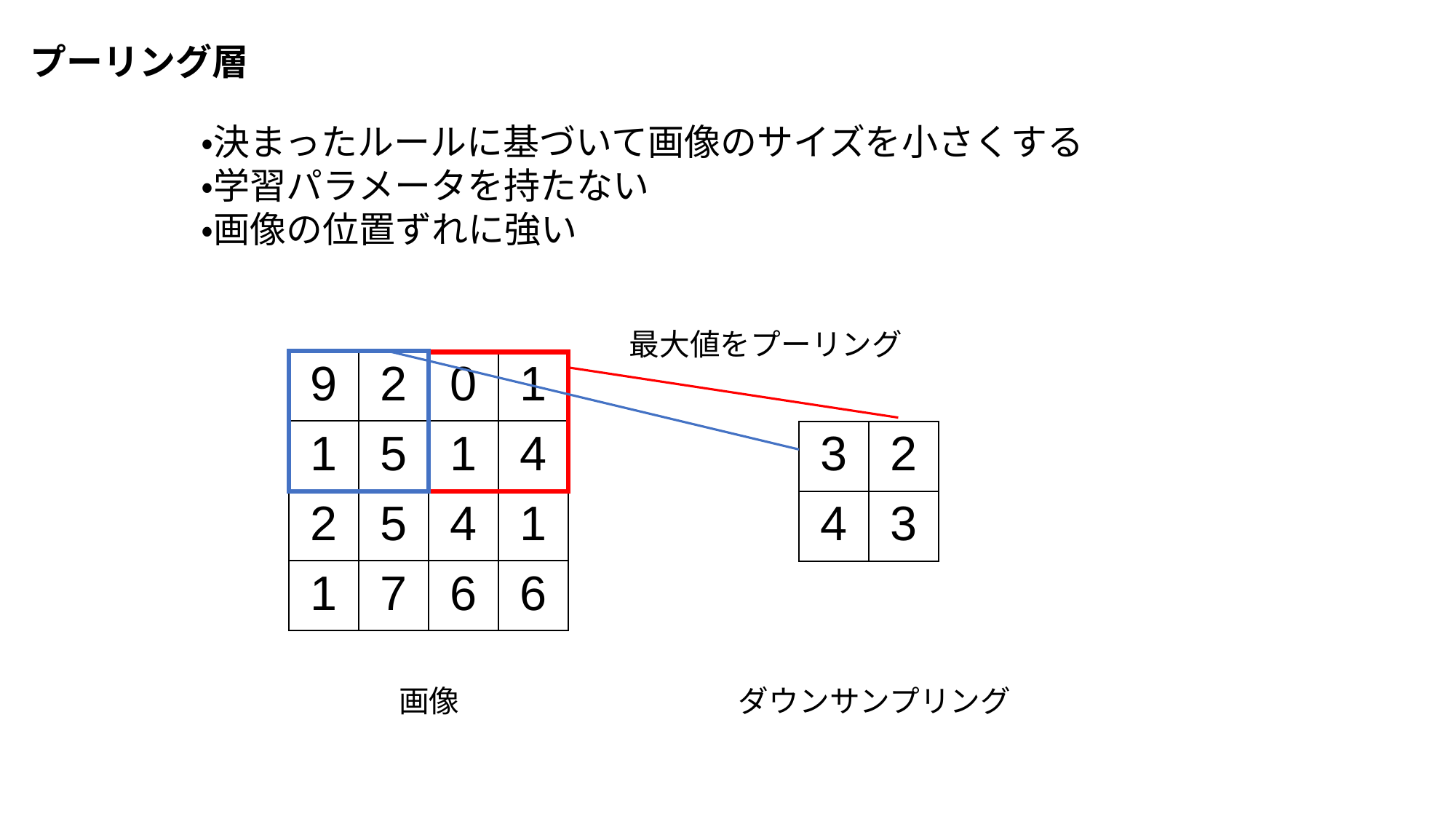

プーリング層
・決まったルールに基づいて画像のサイズを小さくする
・学習パラメータを持たない
・画像の位置ずれに強い
最大値をプーリング
| 9 | 2 | 0 | 1 |
| --- | --- | --- | --- |
| 1 | 5 | 1 | 4 |
| 2 | 5 | 4 | 1 |
| 1 | 7 | 6 | 6 |

| 3 | 2 |
| --- | --- |
| 4 | 3 |
ダウンサンプリング
画像